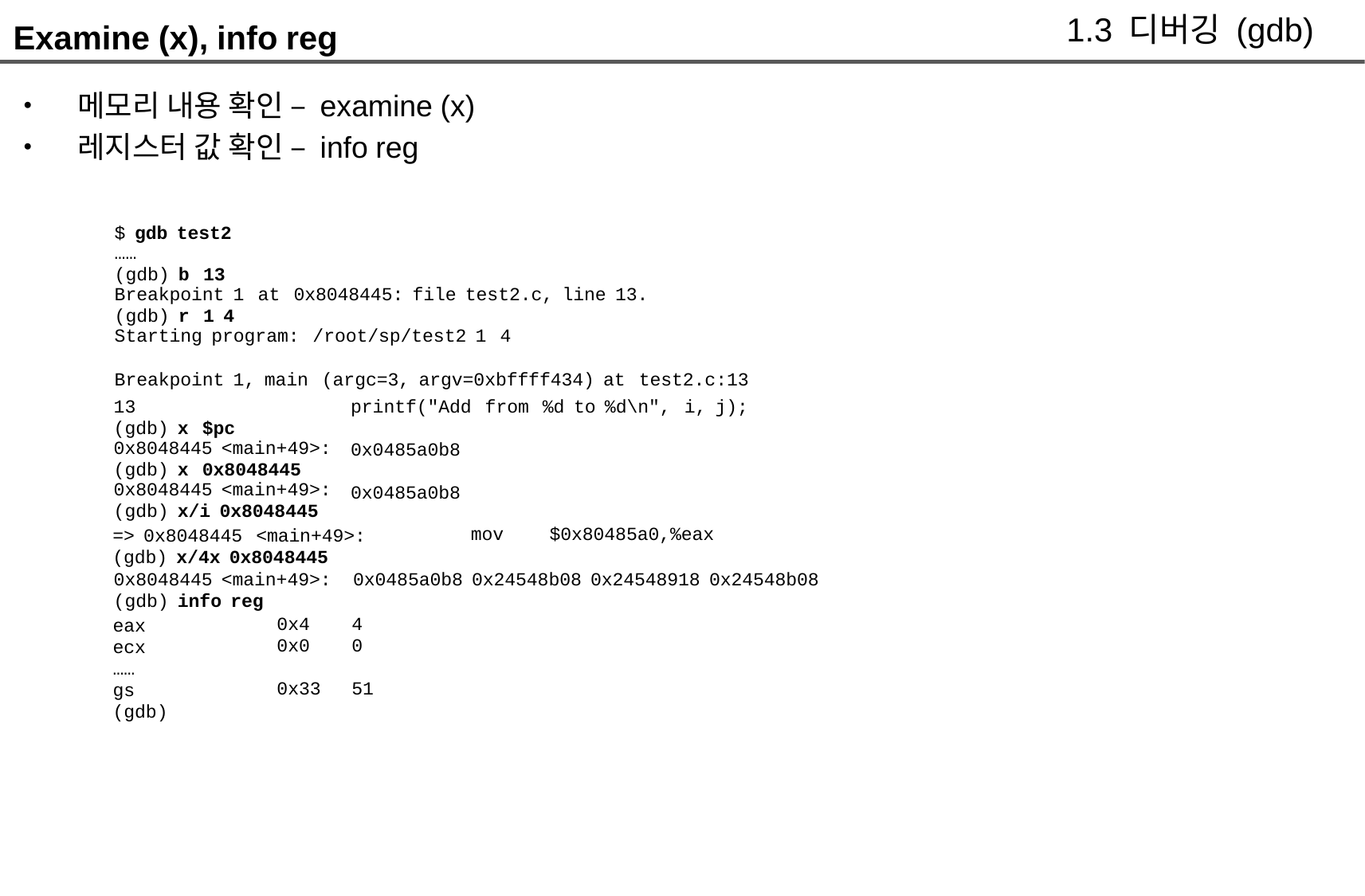

1.3 디버깅 (gdb)
Examine (x), info reg

•    메모리 내용 확인 – examine (x)
•    레지스터 값 확인 – info reg

	$  gdb  test2
	……
	(gdb)  b   13
	Breakpoint  1   at   0x8048445:  file  test2.c,  line  13.
	(gdb)  r   1  4
	Starting  program:   /root/sp/test2  1   4

	Breakpoint  1,  main   (argc=3,  argv=0xbffff434)  at   test2.c:13

13
(gdb)  x   $pc
0x8048445  <main+49>:
(gdb)  x   0x8048445
0x8048445  <main+49>:
(gdb)  x/i  0x8048445
printf("Add   from   %d  to  %d\n",   i,  j);

0x0485a0b8

0x0485a0b8
mov
$0x80485a0,%eax
=>  0x8048445   <main+49>:
(gdb)  x/4x  0x8048445
0x8048445  <main+49>:
(gdb)  info  reg
0x0485a0b8  0x24548b08  0x24548918  0x24548b08
0x4
0x0

0x33
4
0

51
eax
ecx
……
gs
(gdb)